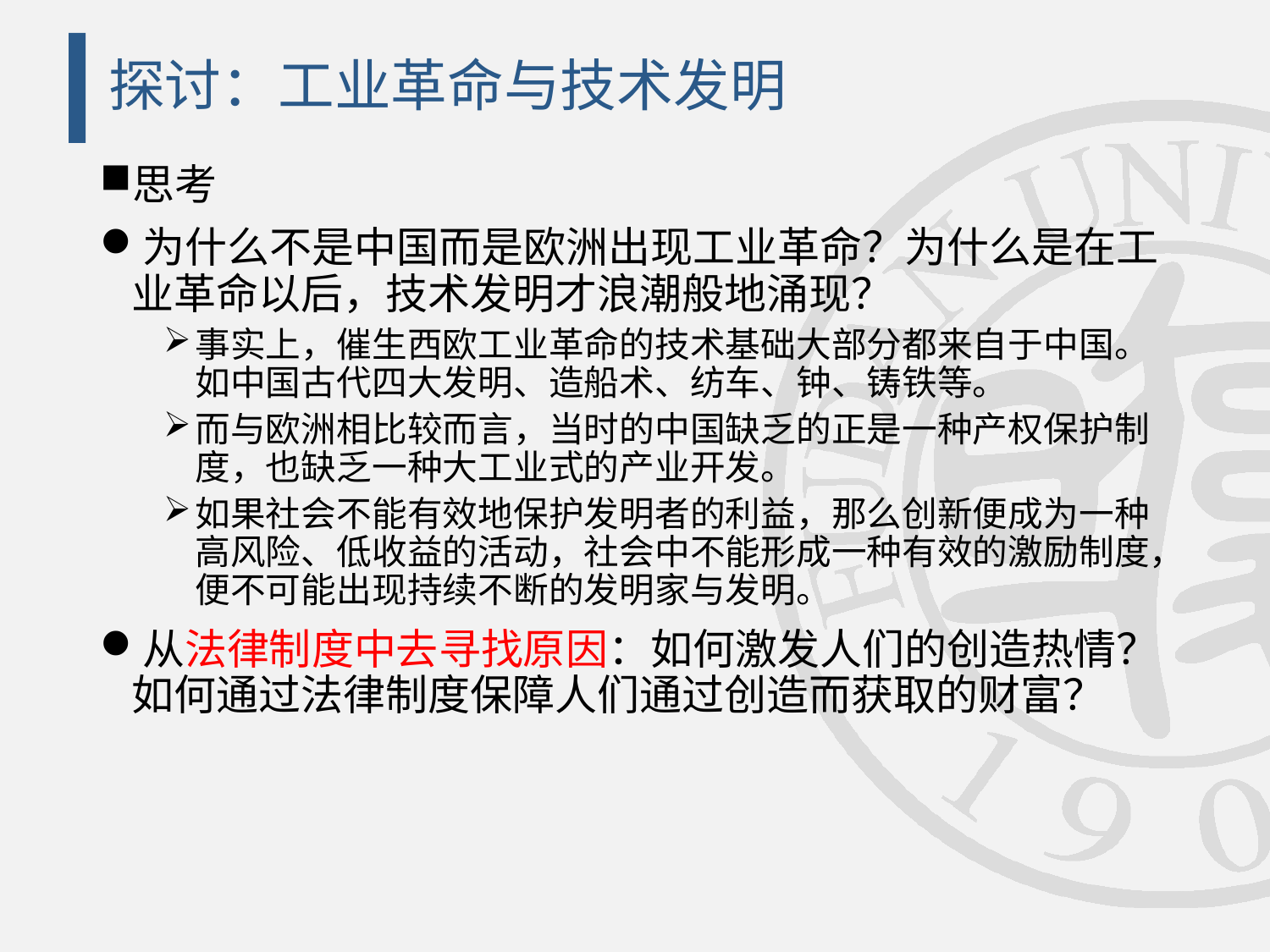

# 探讨：工业革命与技术发明
思考
为什么不是中国而是欧洲出现工业革命？为什么是在工业革命以后，技术发明才浪潮般地涌现？
事实上，催生西欧工业革命的技术基础大部分都来自于中国。如中国古代四大发明、造船术、纺车、钟、铸铁等。
而与欧洲相比较而言，当时的中国缺乏的正是一种产权保护制度，也缺乏一种大工业式的产业开发。
如果社会不能有效地保护发明者的利益，那么创新便成为一种高风险、低收益的活动，社会中不能形成一种有效的激励制度，便不可能出现持续不断的发明家与发明。
从法律制度中去寻找原因：如何激发人们的创造热情？如何通过法律制度保障人们通过创造而获取的财富？